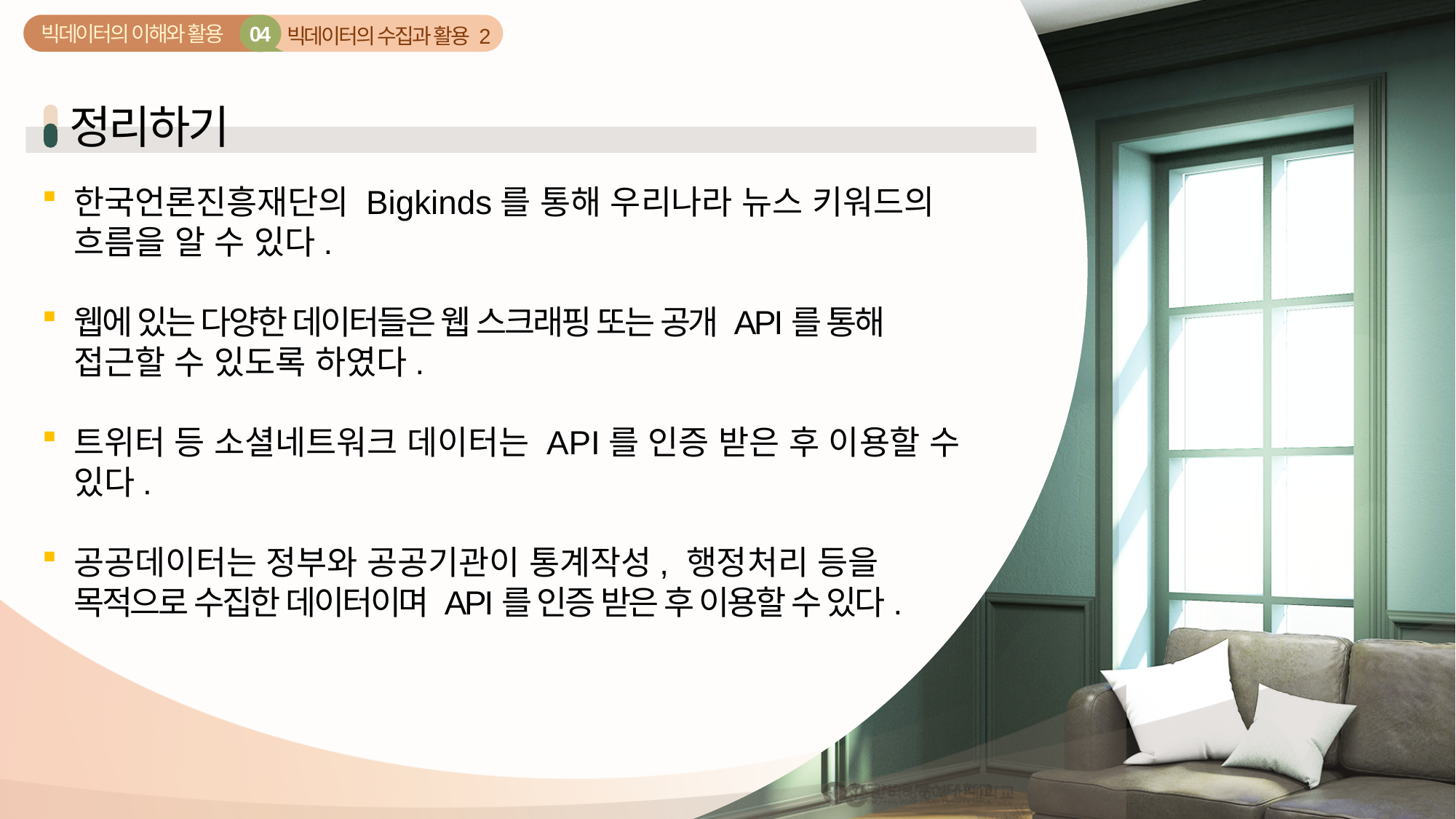

04
빅데이터의 이해와 활용
빅데이터의 수집과 활용 2
한국언론진흥재단의 Bigkinds를 통해 우리나라 뉴스 키워드의 흐름을 알 수 있다.

웹에 있는 다양한 데이터들은 웹 스크래핑 또는 공개 API를 통해
접근할 수 있도록 하였다.

트위터 등 소셜네트워크 데이터는 API를 인증 받은 후 이용할 수 있다.

공공데이터는 정부와 공공기관이 통계작성, 행정처리 등을
목적으로 수집한 데이터이며 API를 인증 받은 후 이용할 수 있다.